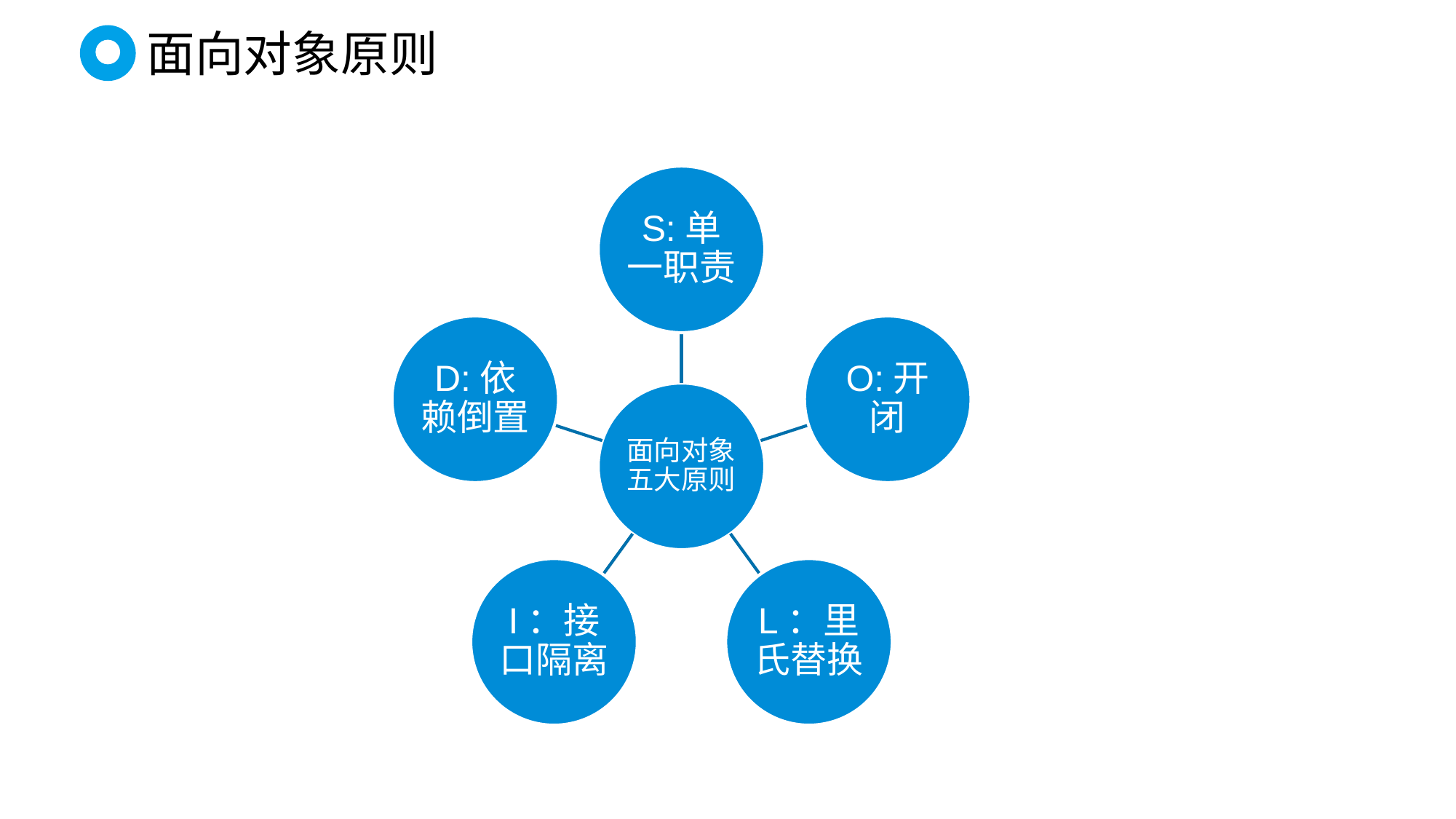

# 面向对象原则

面向对象五大原则

S:单一职责

O:开闭

L：里氏替换

I：接口隔离

D:依赖倒置